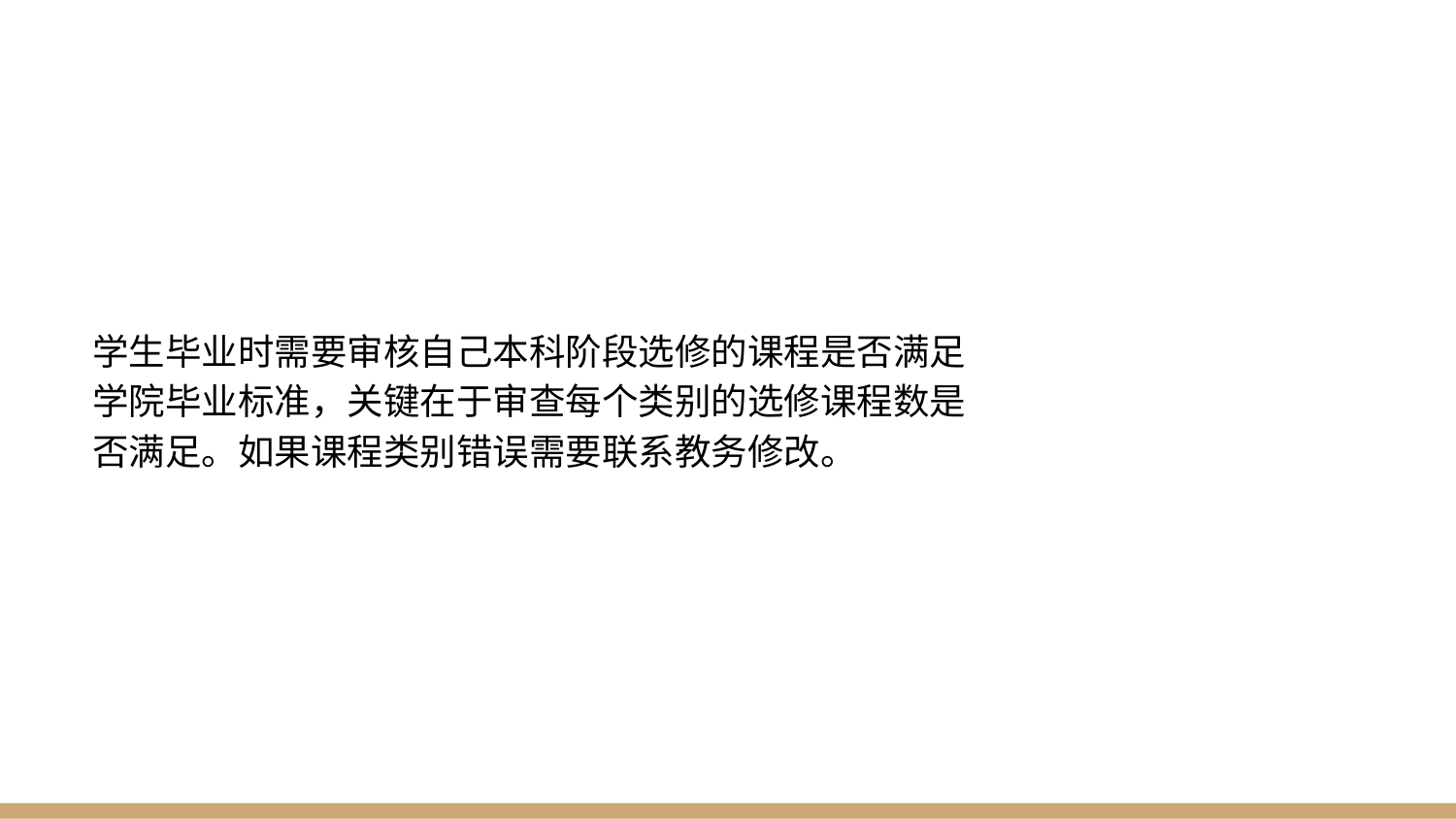

# 学生毕业时需要审核自己本科阶段选修的课程是否满足学院毕业标准，关键在于审查每个类别的选修课程数是否满足。如果课程类别错误需要联系教务修改。